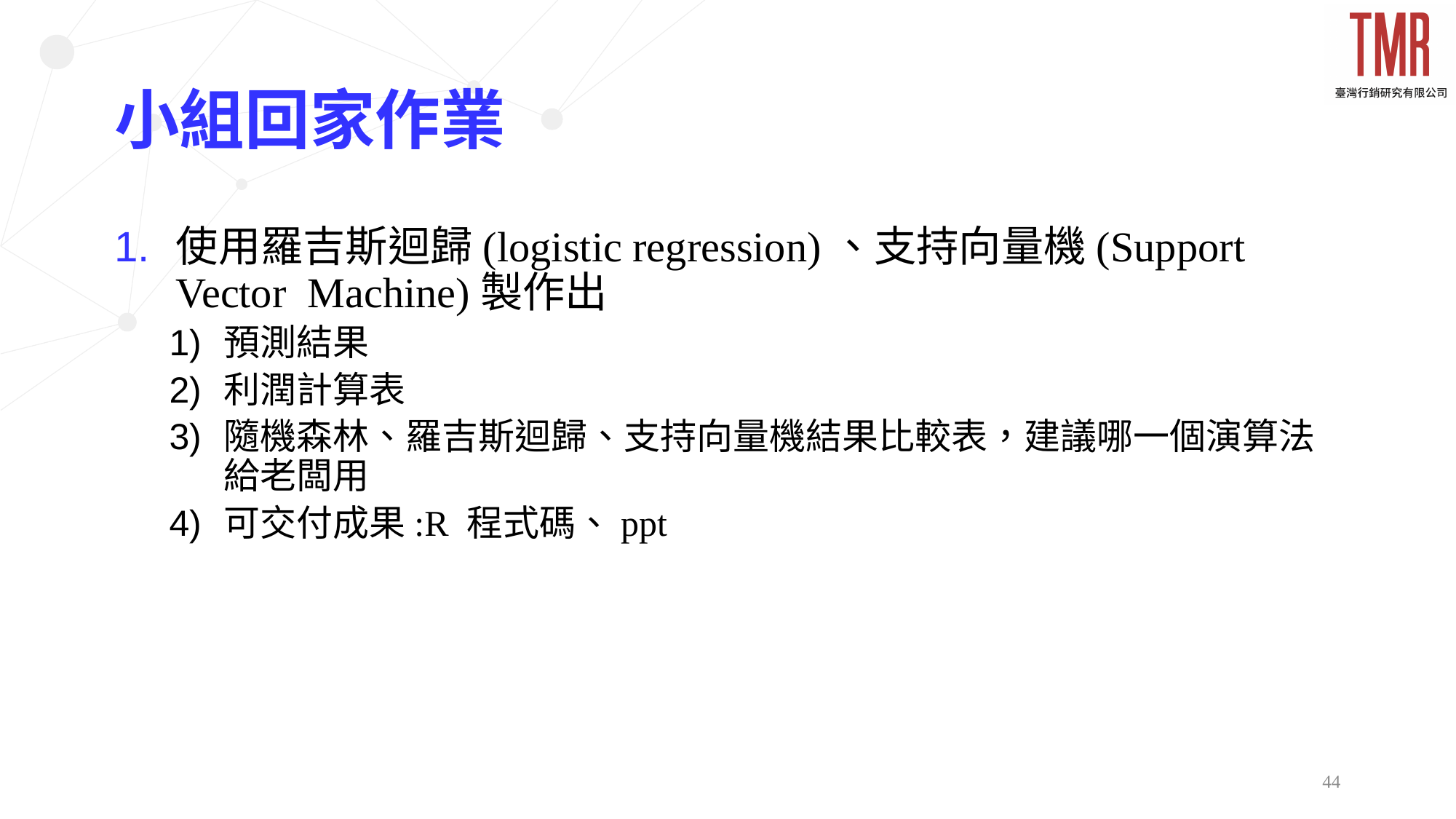

# 小組回家作業
使用羅吉斯迴歸(logistic regression)、支持向量機(Support Vector  Machine)製作出
預測結果
利潤計算表
隨機森林、羅吉斯迴歸、支持向量機結果比較表，建議哪一個演算法給老闆用
可交付成果:R 程式碼、ppt
44